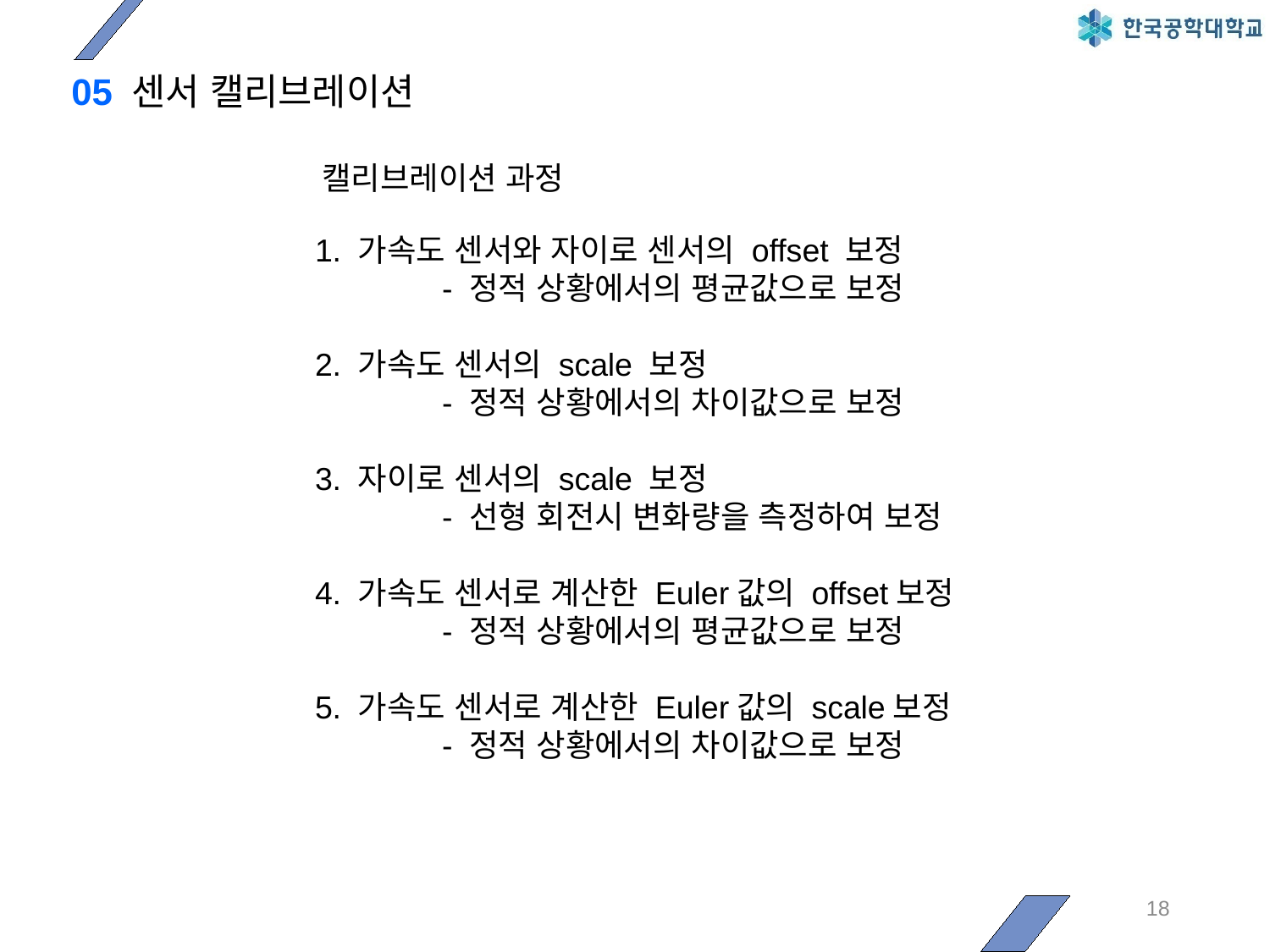

# 05 센서 캘리브레이션
캘리브레이션 과정
1. 가속도 센서와 자이로 센서의 offset 보정
	- 정적 상황에서의 평균값으로 보정

2. 가속도 센서의 scale 보정
	- 정적 상황에서의 차이값으로 보정

3. 자이로 센서의 scale 보정
	- 선형 회전시 변화량을 측정하여 보정

4. 가속도 센서로 계산한 Euler값의 offset보정
	- 정적 상황에서의 평균값으로 보정

5. 가속도 센서로 계산한 Euler값의 scale보정
	- 정적 상황에서의 차이값으로 보정
18